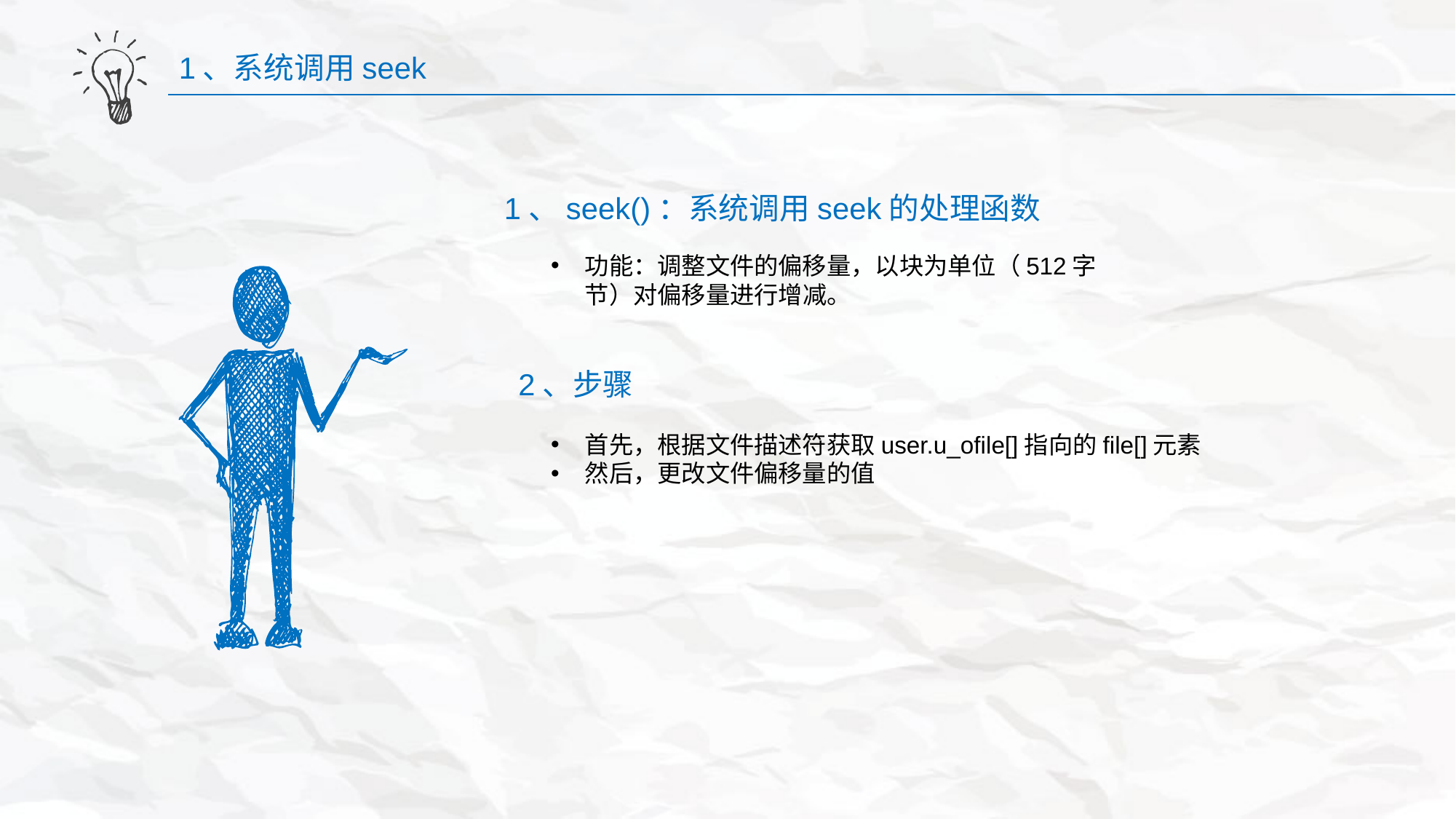

1、系统调用seek
1、seek()：系统调用seek的处理函数
功能：调整文件的偏移量，以块为单位（512字节）对偏移量进行增减。
2、步骤
首先，根据文件描述符获取user.u_ofile[]指向的file[]元素
然后，更改文件偏移量的值